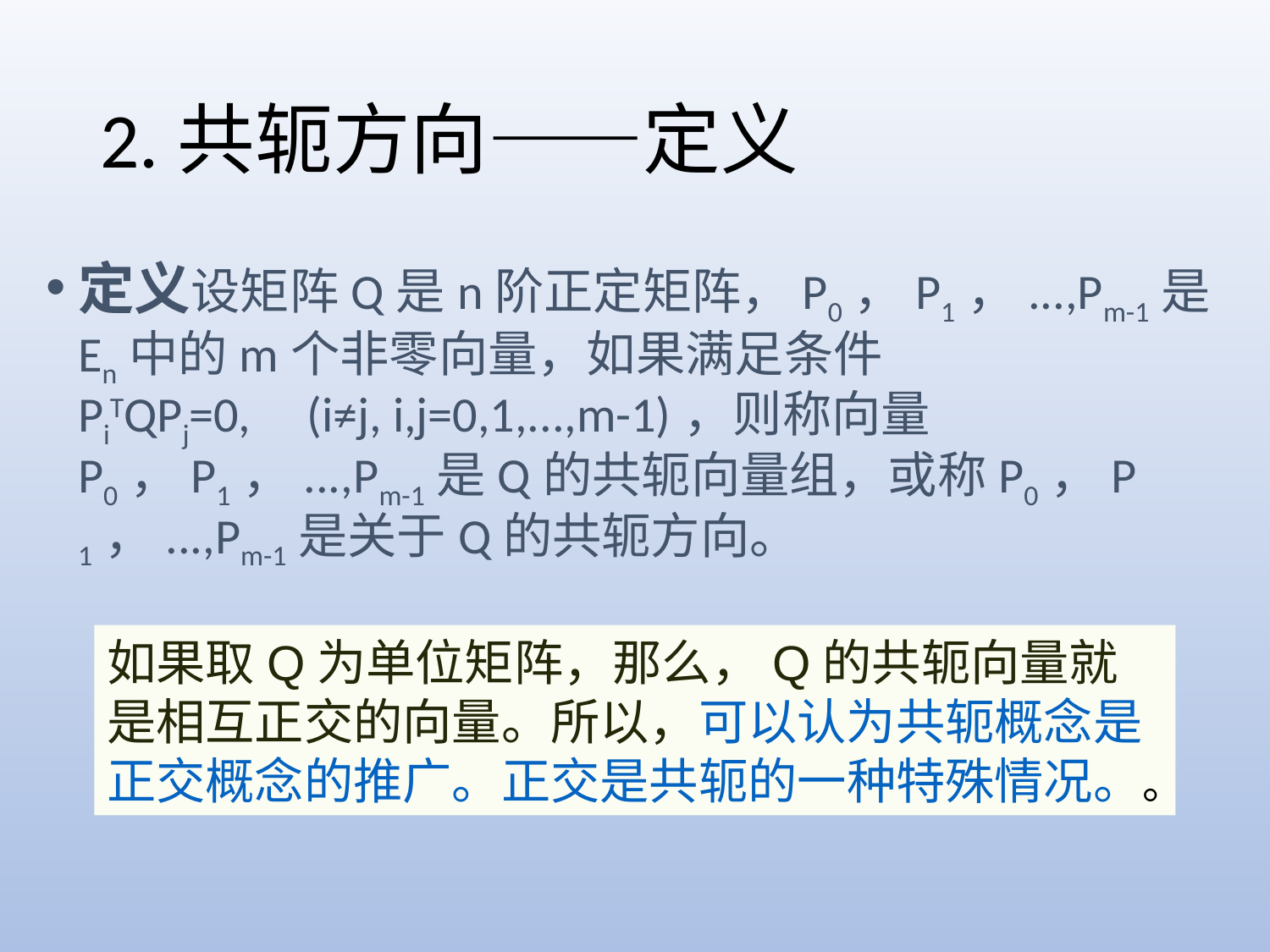

# 2.共轭方向——定义
定义设矩阵Q是n阶正定矩阵，P0，P1，...,Pm-1是En中的m个非零向量，如果满足条件                            PiTQPj=0,     (i≠j, i,j=0,1,...,m-1)，则称向量P0，P1，...,Pm-1是Q的共轭向量组，或称P0，P1，...,Pm-1是关于Q的共轭方向。

如果取Q为单位矩阵，那么，Q的共轭向量就是相互正交的向量。所以，可以认为共轭概念是正交概念的推广。正交是共轭的一种特殊情况。。